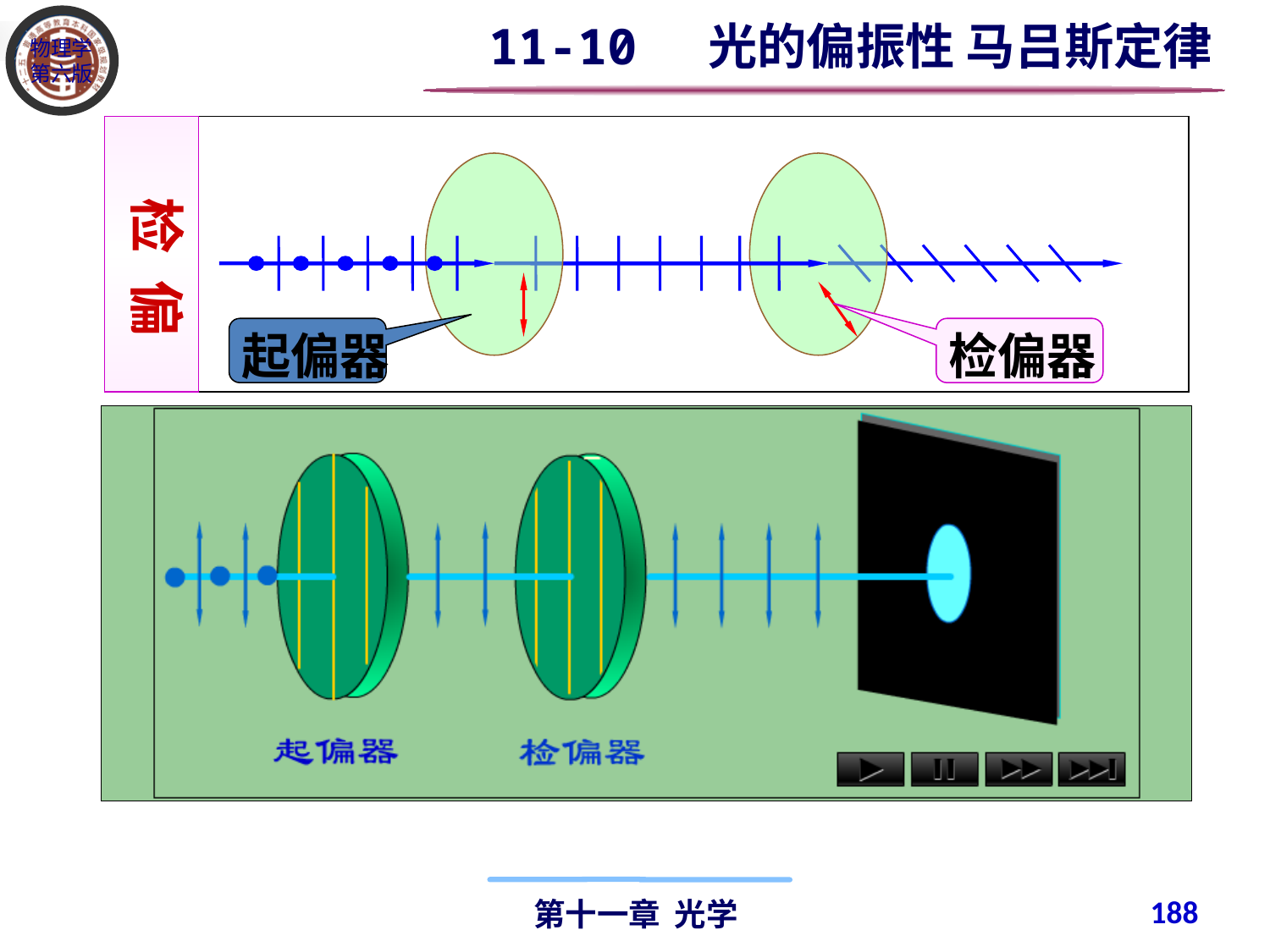

11-10  光的偏振性 马吕斯定律

 检  偏

起偏器

检偏器
188